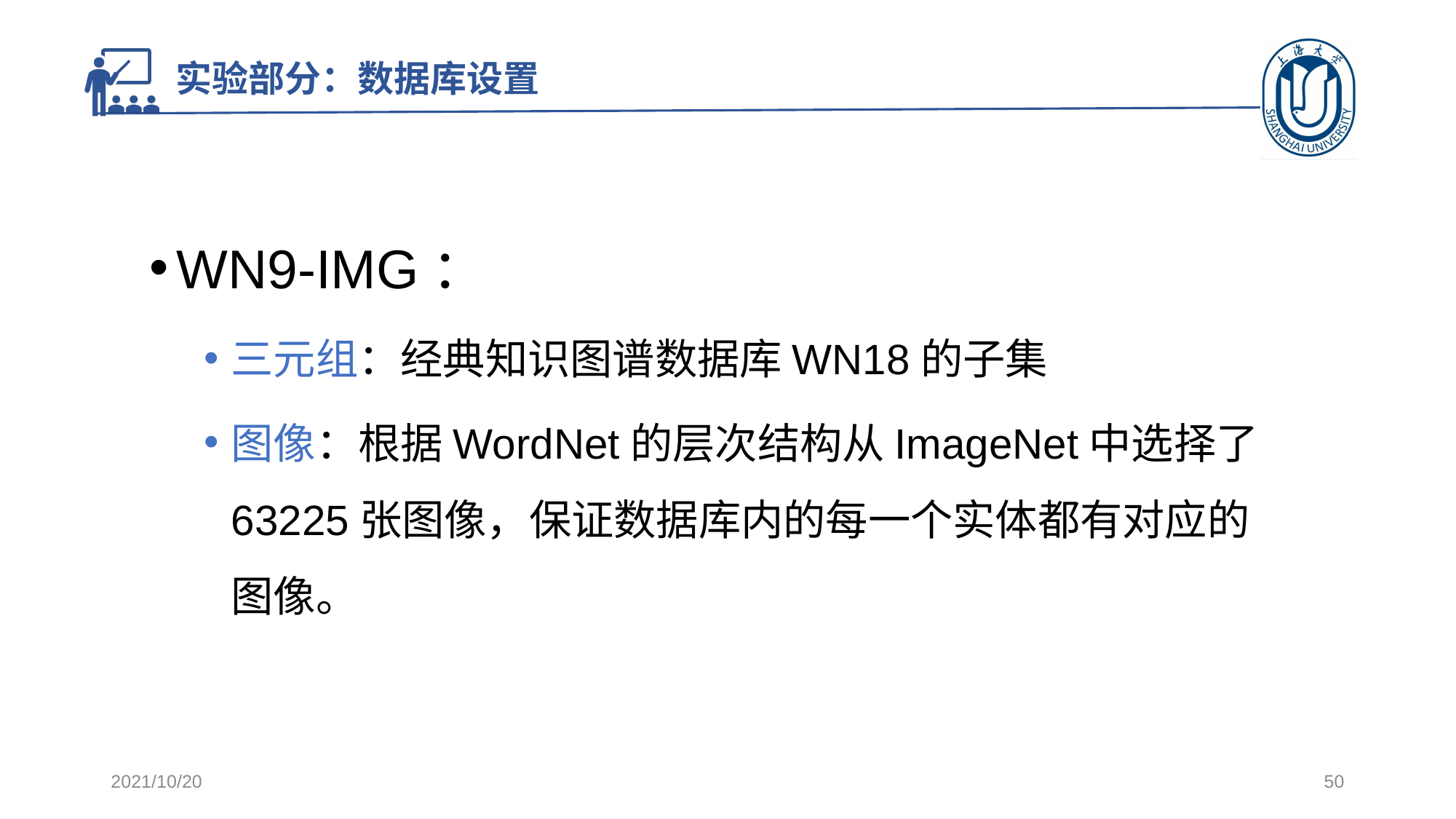

# 实验部分：数据库设置
WN9-IMG：
三元组：经典知识图谱数据库WN18的子集
图像：根据WordNet的层次结构从ImageNet中选择了63225张图像，保证数据库内的每一个实体都有对应的图像。

2021/10/20

50